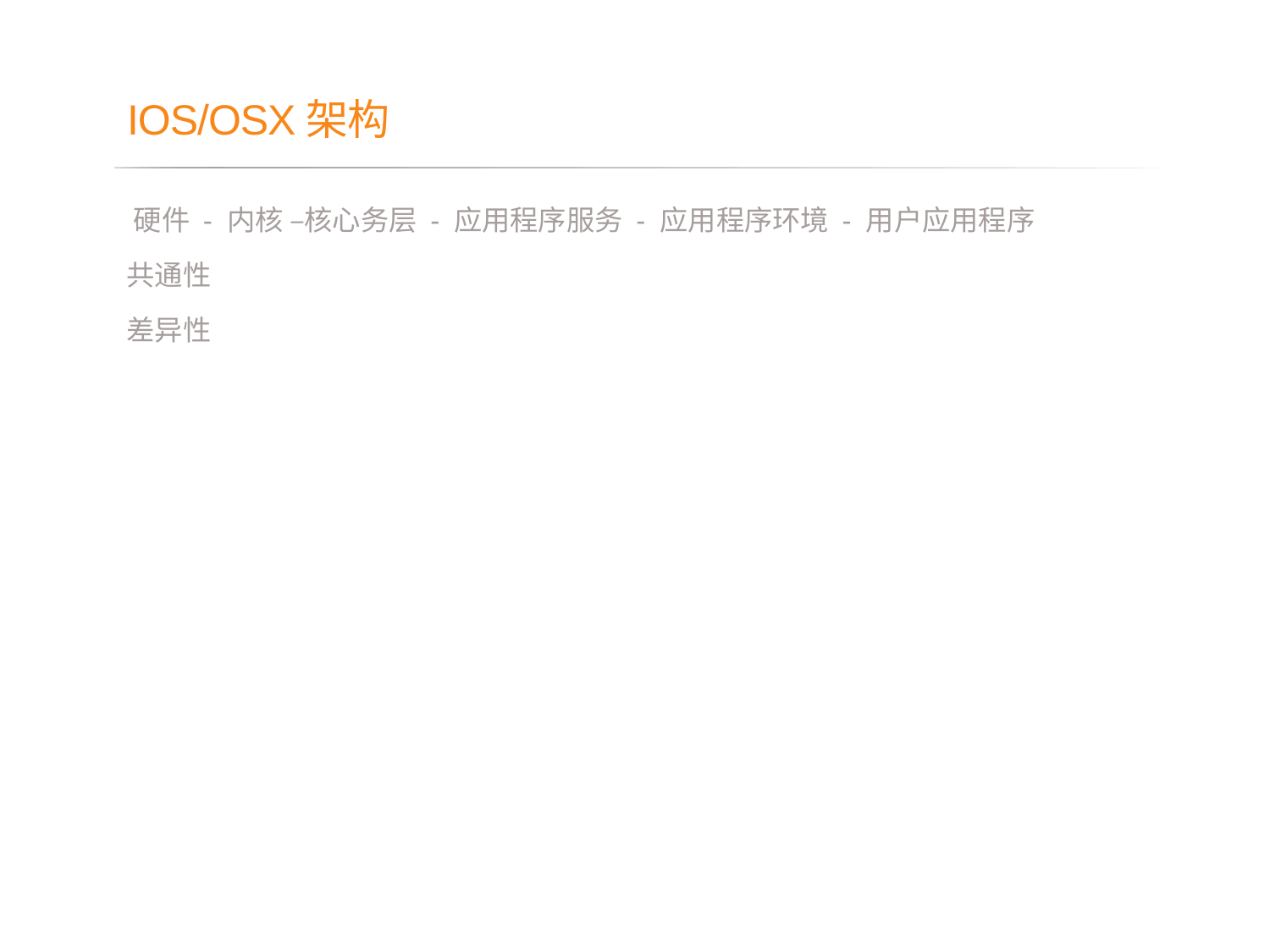

# IOS/OSX架构
  硬件 - 内核 –核心务层 - 应用程序服务 - 应用程序环境 - 用户应用程序
共通性
差异性